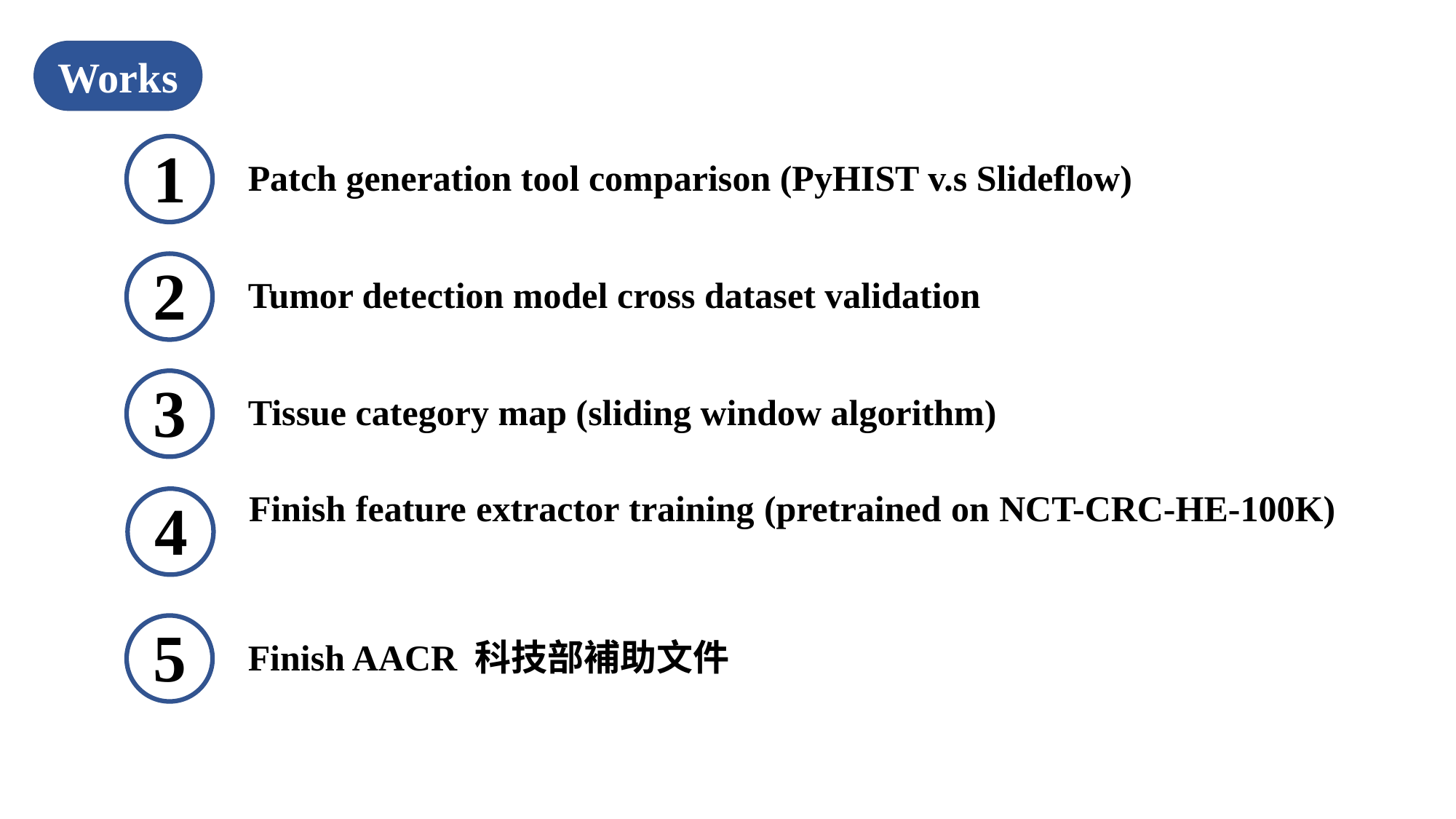

Works
Patch generation tool comparison (PyHIST v.s Slideflow)
1

Tumor detection model cross dataset validation
2

Tissue category map (sliding window algorithm)
3

Finish feature extractor training (pretrained on NCT-CRC-HE-100K)
4

Finish AACR 科技部補助文件
5